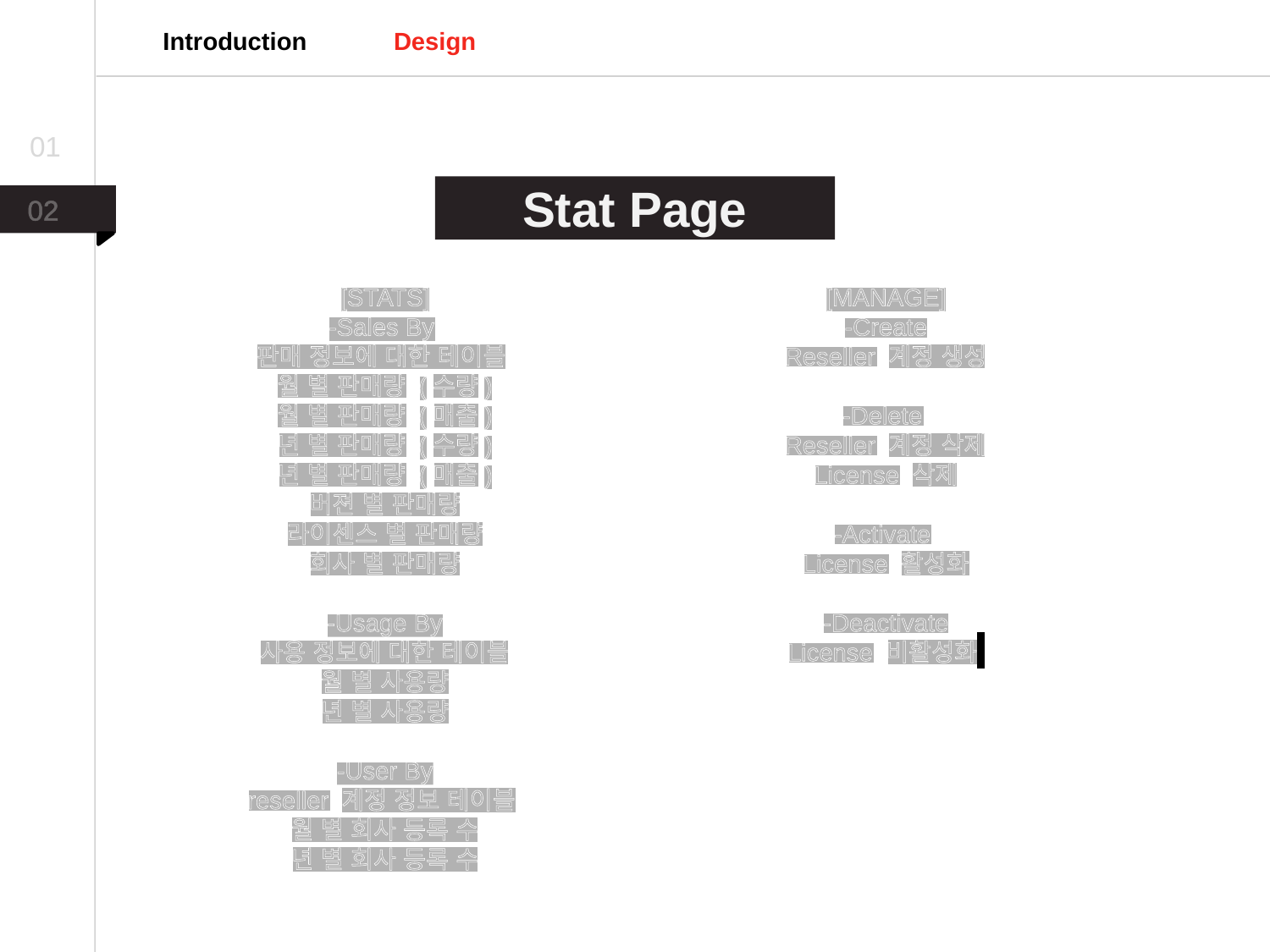

Design
Introduction
01
Stat Page

02

[STATS]
-Sales By
판매 정보에 대한 테이블
월 별 판매량 (수량)
월 별 판매량 (매출)
년 별 판매량 (수량)
년 별 판매량 (매출)
버젼 별 판매량
라이센스 별 판매량
회사 별 판매량

-Usage By
사용 정보에 대한 테이블
월 별 사용량
년 별 사용량

-User By
reseller 계정 정보 테이블
월 별 회사 등록 수
년 별 회사 등록 수

[MANAGE]
-Create
Reseller 계정 생성

-Delete
Reseller 계정 삭제
License 삭제

-Activate
License 활성화

-Deactivate
License 비활성화